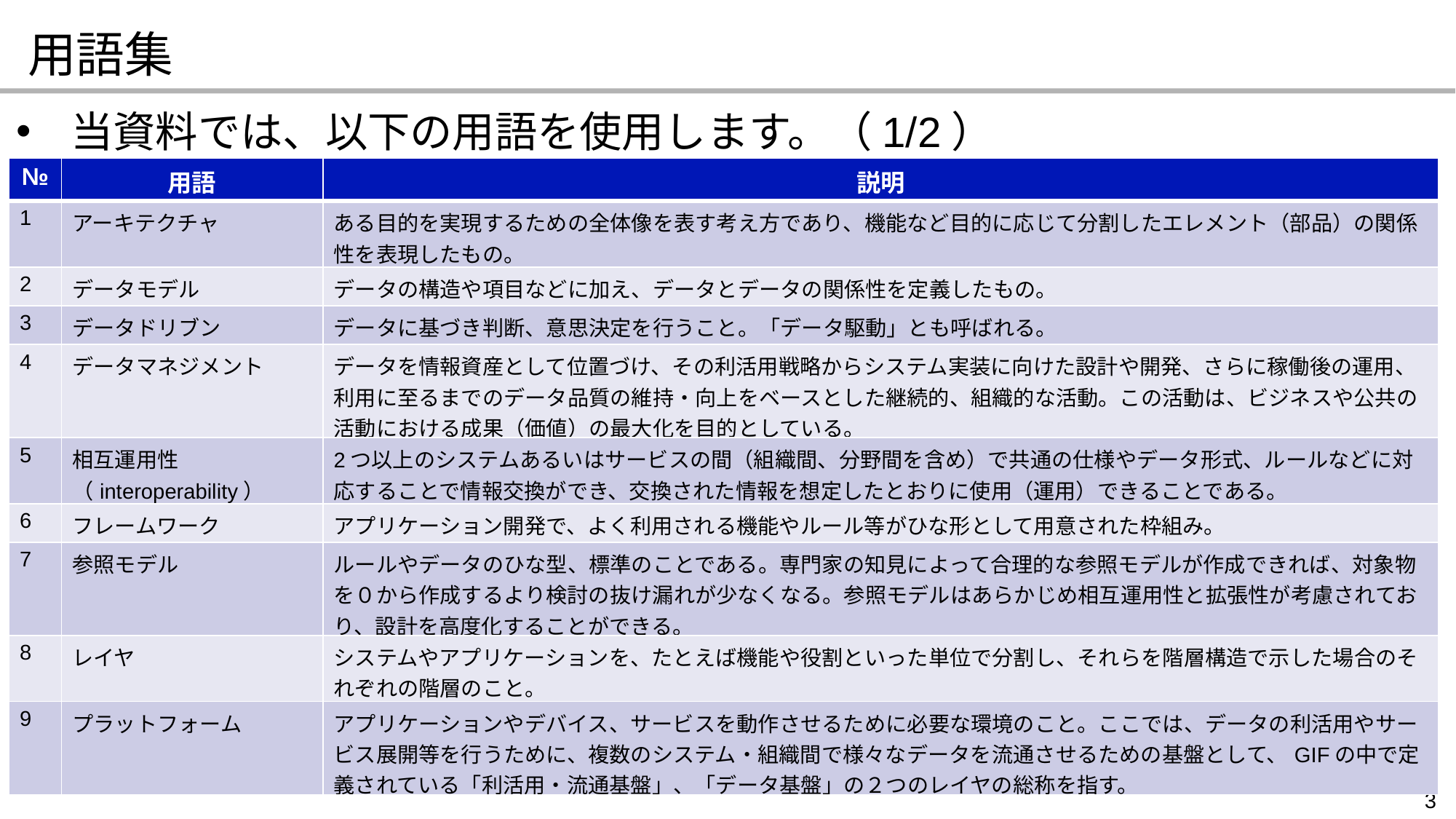

用語集
当資料では、以下の用語を使用します。（1/2）
| № | 用語 | 説明 |
| --- | --- | --- |
| 1 | アーキテクチャ | ある目的を実現するための全体像を表す考え方であり、機能など目的に応じて分割したエレメント（部品）の関係性を表現したもの。 |
| 2 | データモデル | データの構造や項目などに加え、データとデータの関係性を定義したもの。 |
| 3 | データドリブン | データに基づき判断、意思決定を行うこと。「データ駆動」とも呼ばれる。 |
| 4 | データマネジメント | データを情報資産として位置づけ、その利活用戦略からシステム実装に向けた設計や開発、さらに稼働後の運用、利用に至るまでのデータ品質の維持・向上をベースとした継続的、組織的な活動。この活動は、ビジネスや公共の活動における成果（価値）の最大化を目的としている。 |
| 5 | 相互運用性 （interoperability） | 2つ以上のシステムあるいはサービスの間（組織間、分野間を含め）で共通の仕様やデータ形式、ルールなどに対応することで情報交換ができ、交換された情報を想定したとおりに使用（運用）できることである。 |
| 6 | フレームワーク | アプリケーション開発で、よく利用される機能やルール等がひな形として用意された枠組み。 |
| 7 | 参照モデル | ルールやデータのひな型、標準のことである。専門家の知見によって合理的な参照モデルが作成できれば、対象物を０から作成するより検討の抜け漏れが少なくなる。参照モデルはあらかじめ相互運用性と拡張性が考慮されており、設計を高度化することができる。 |
| 8 | レイヤ | システムやアプリケーションを、たとえば機能や役割といった単位で分割し、それらを階層構造で示した場合のそれぞれの階層のこと。 |
| 9 | プラットフォーム | アプリケーションやデバイス、サービスを動作させるために必要な環境のこと。ここでは、データの利活用やサービス展開等を行うために、複数のシステム・組織間で様々なデータを流通させるための基盤として、GIFの中で定義されている「利活用・流通基盤」、「データ基盤」の２つのレイヤの総称を指す。 |
3